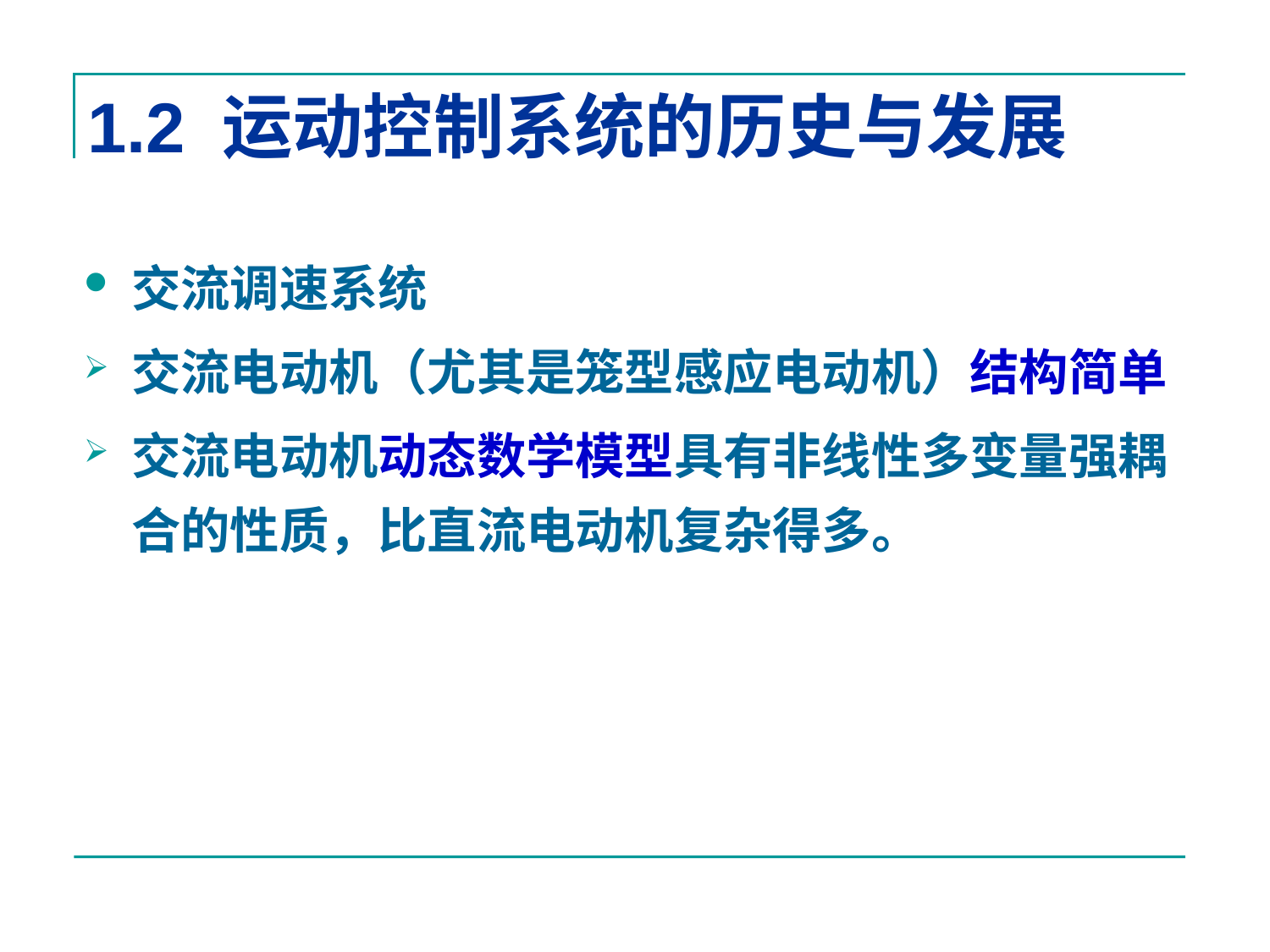

1.2 运动控制系统的历史与发展
交流调速系统
交流电动机（尤其是笼型感应电动机）结构简单
交流电动机动态数学模型具有非线性多变量强耦合的性质，比直流电动机复杂得多。